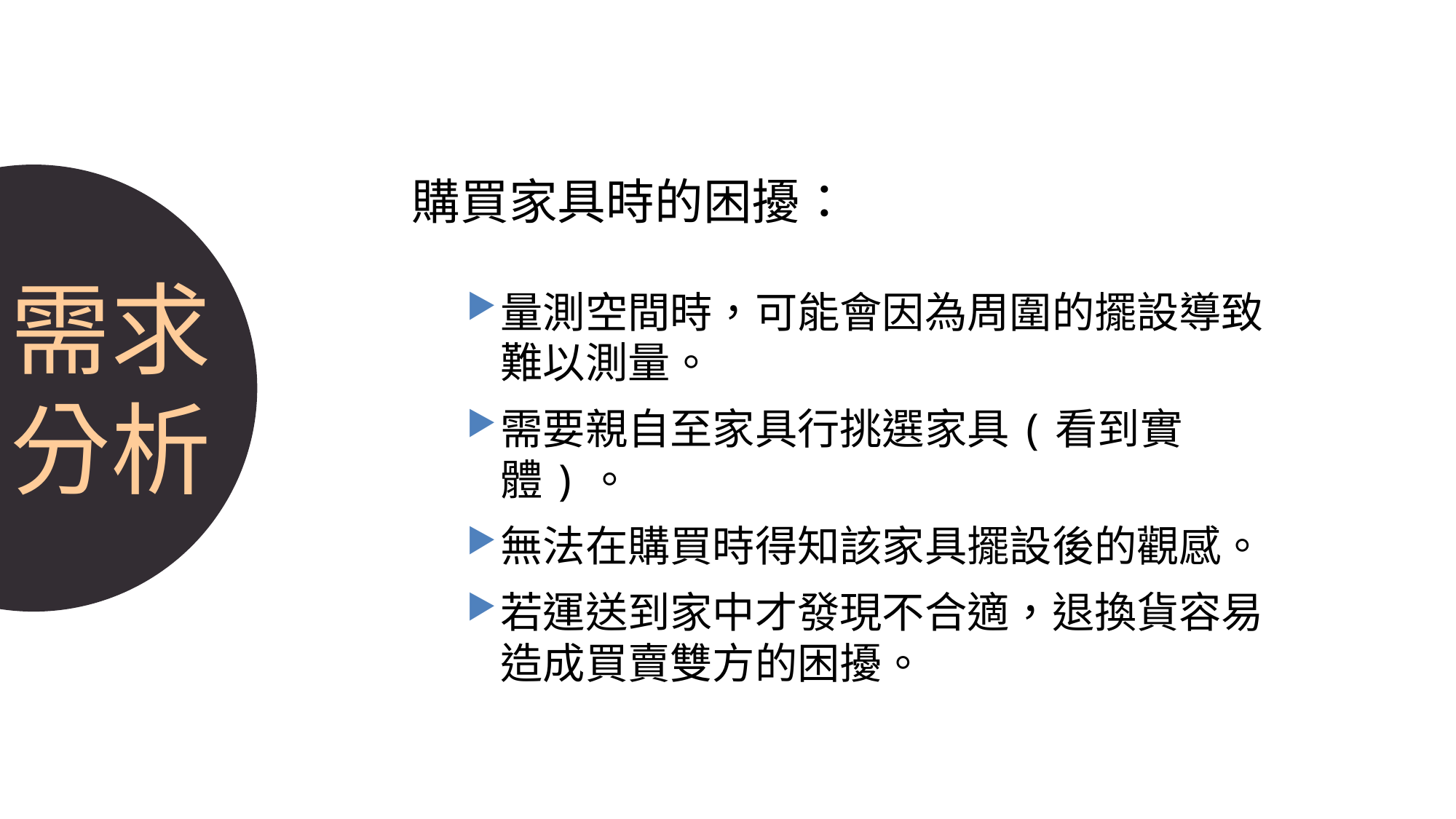

设计说明
把自己的设计亮点尽量发挥到极致，然后全部的列出来，相信业主会被你感动哭了…

購買家具時的困擾：

量測空間時，可能會因為周圍的擺設導致難以測量。
需要親自至家具行挑選家具(看到實體)。
無法在購買時得知該家具擺設後的觀感。
若運送到家中才發現不合適，退換貨容易造成買賣雙方的困擾。

需求
分析